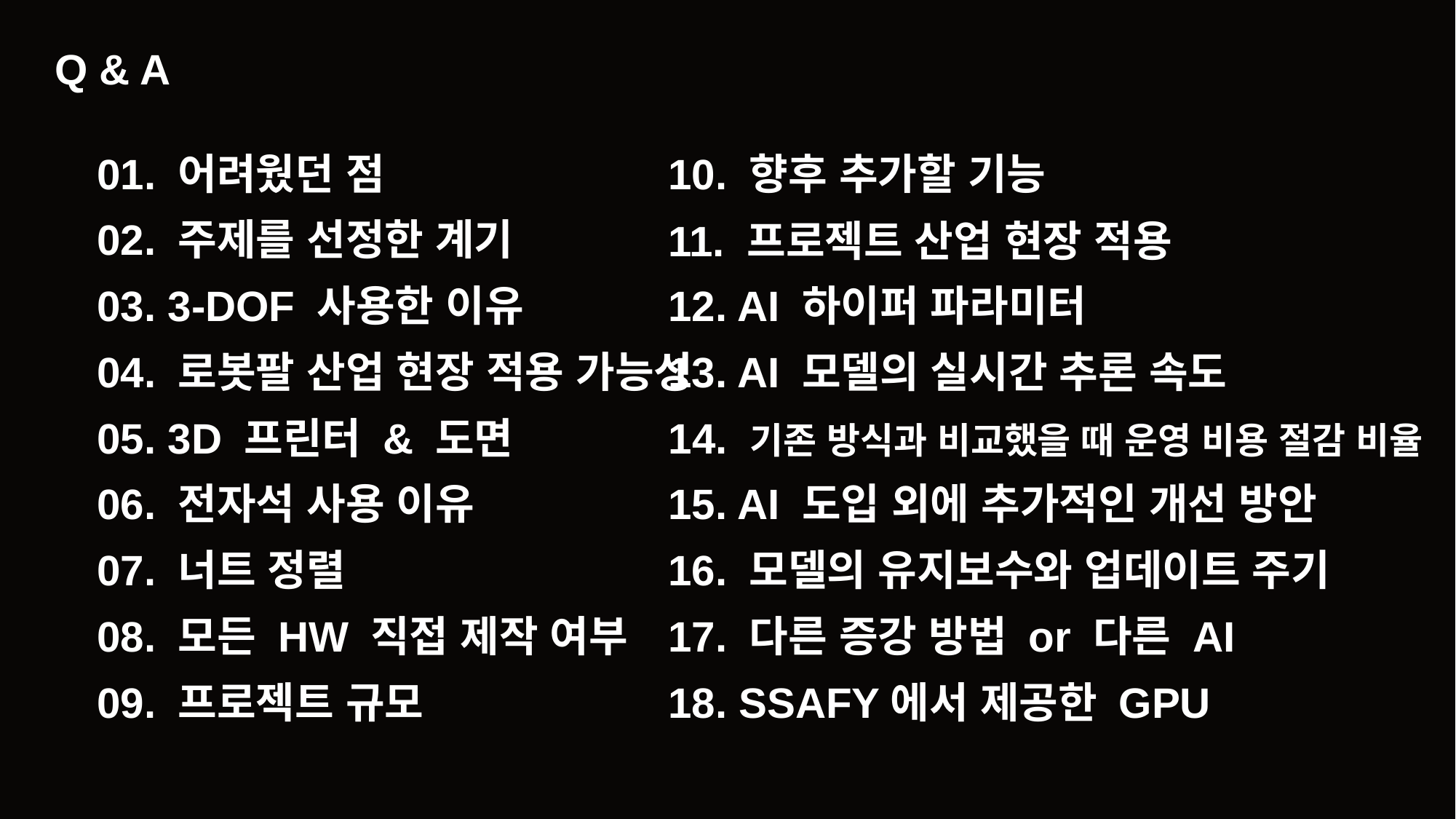

Q & A
01. 어려웠던 점
10. 향후 추가할 기능
02. 주제를 선정한 계기
11. 프로젝트 산업 현장 적용
12. AI 하이퍼 파라미터
03. 3-DOF 사용한 이유
13. AI 모델의 실시간 추론 속도
04. 로봇팔 산업 현장 적용 가능성
14. 기존 방식과 비교했을 때 운영 비용 절감 비율
05. 3D 프린터 & 도면
15. AI 도입 외에 추가적인 개선 방안
06. 전자석 사용 이유
16. 모델의 유지보수와 업데이트 주기
07. 너트 정렬
17. 다른 증강 방법 or 다른 AI
08. 모든 HW 직접 제작 여부
18. SSAFY에서 제공한 GPU
09. 프로젝트 규모